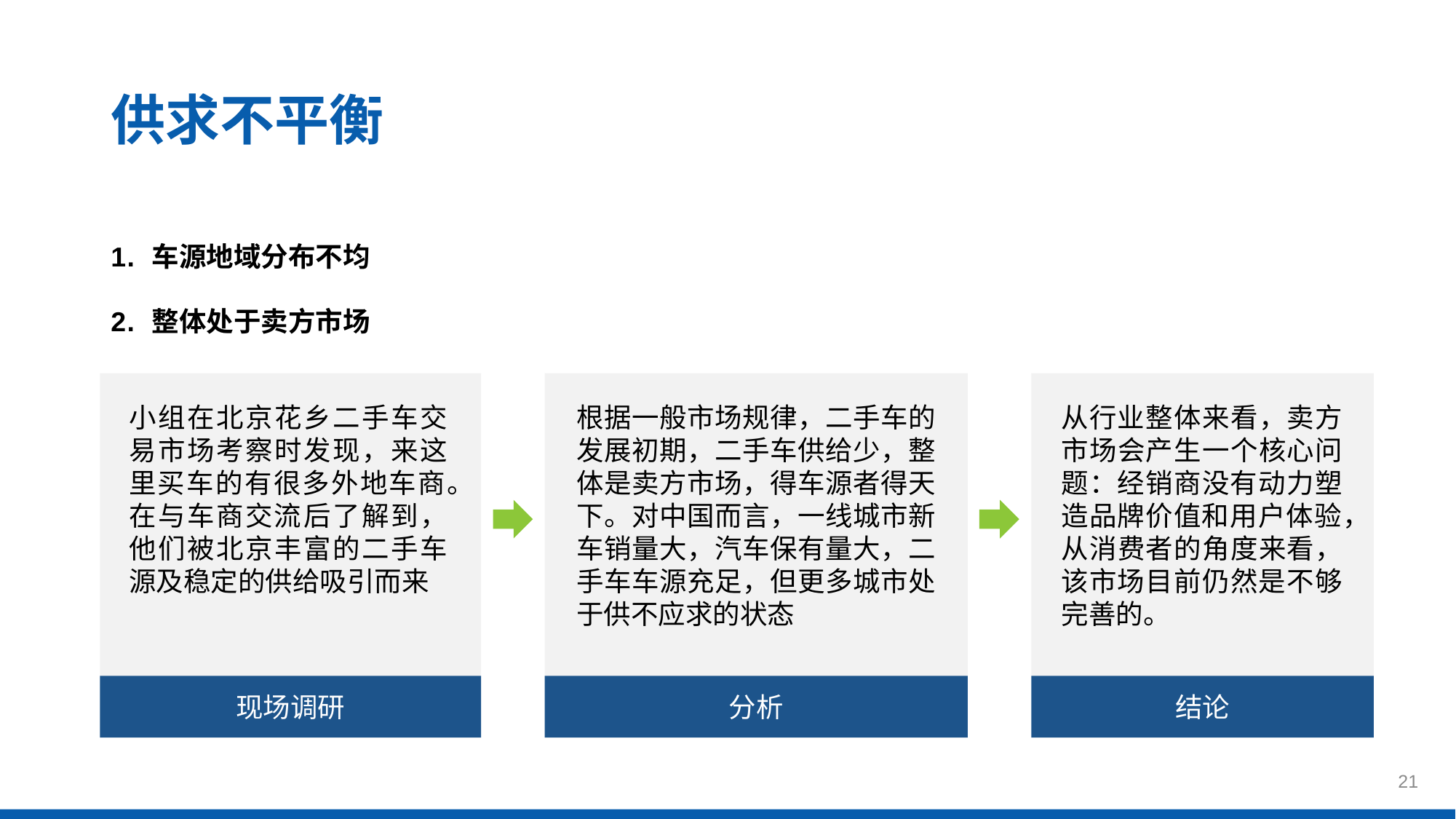

供求不平衡
车源地域分布不均
整体处于卖方市场

小组在北京花乡二手车交易市场考察时发现，来这里买车的有很多外地车商。在与车商交流后了解到，他们被北京丰富的二手车源及稳定的供给吸引而来
根据一般市场规律，二手车的发展初期，二手车供给少，整体是卖方市场，得车源者得天下。对中国而言，一线城市新车销量大，汽车保有量大，二手车车源充足，但更多城市处于供不应求的状态
从行业整体来看，卖方市场会产生一个核心问题：经销商没有动力塑造品牌价值和用户体验，从消费者的角度来看，该市场目前仍然是不够完善的。

现场调研
分析
结论
21